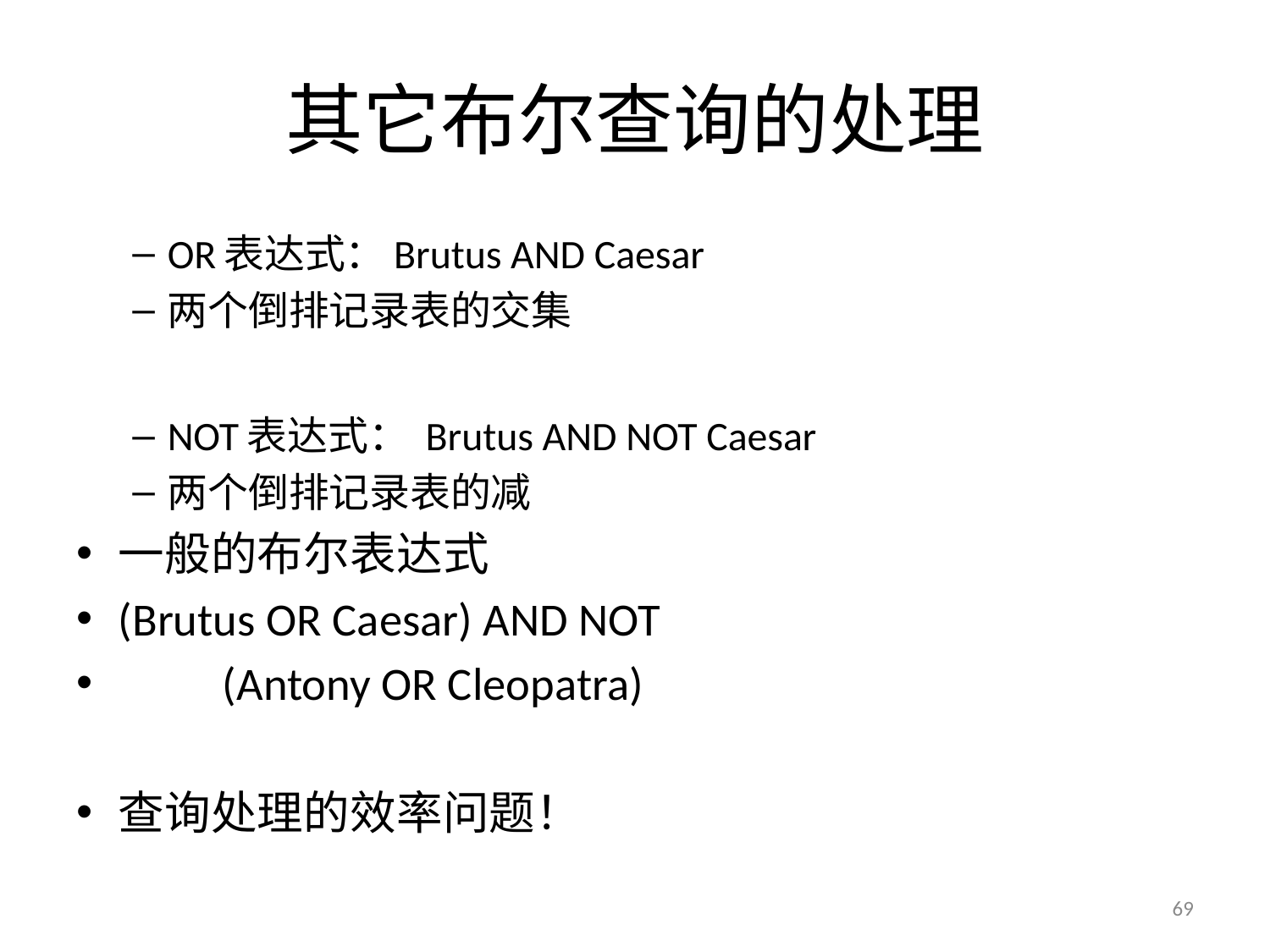

# 其它布尔查询的处理
OR表达式：Brutus AND Caesar
两个倒排记录表的交集

NOT表达式： Brutus AND NOT Caesar
两个倒排记录表的减
一般的布尔表达式
(Brutus OR Caesar) AND NOT
		(Antony OR Cleopatra)

查询处理的效率问题！
69